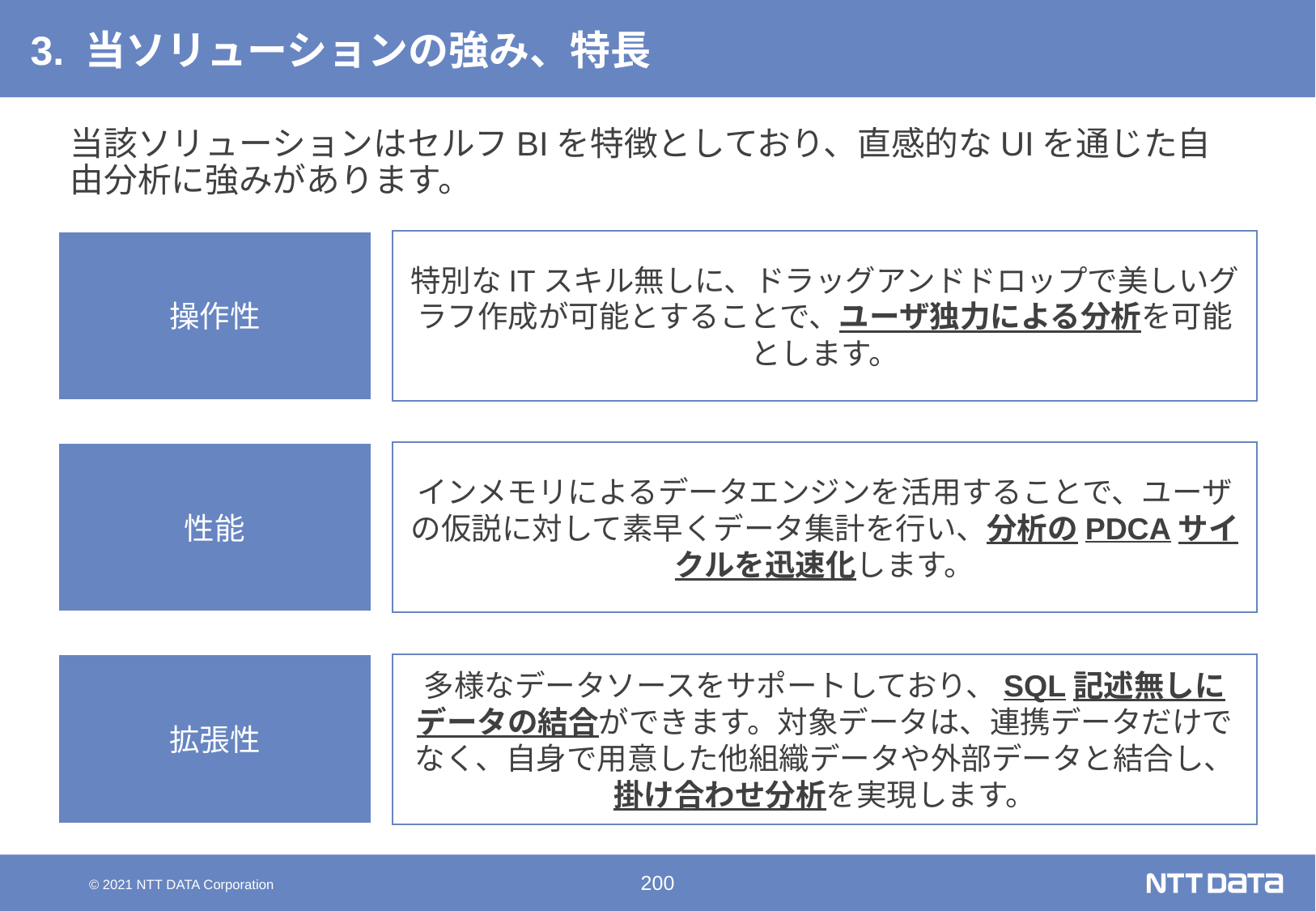

# 3. 当ソリューションの強み、特長
当該ソリューションはセルフBIを特徴としており、直感的なUIを通じた自由分析に強みがあります。
操作性
特別なITスキル無しに、ドラッグアンドドロップで美しいグラフ作成が可能とすることで、ユーザ独力による分析を可能とします。
性能
インメモリによるデータエンジンを活用することで、ユーザの仮説に対して素早くデータ集計を行い、分析のPDCAサイクルを迅速化します。
拡張性
多様なデータソースをサポートしており、SQL記述無しにデータの結合ができます。対象データは、連携データだけでなく、自身で用意した他組織データや外部データと結合し、掛け合わせ分析を実現します。